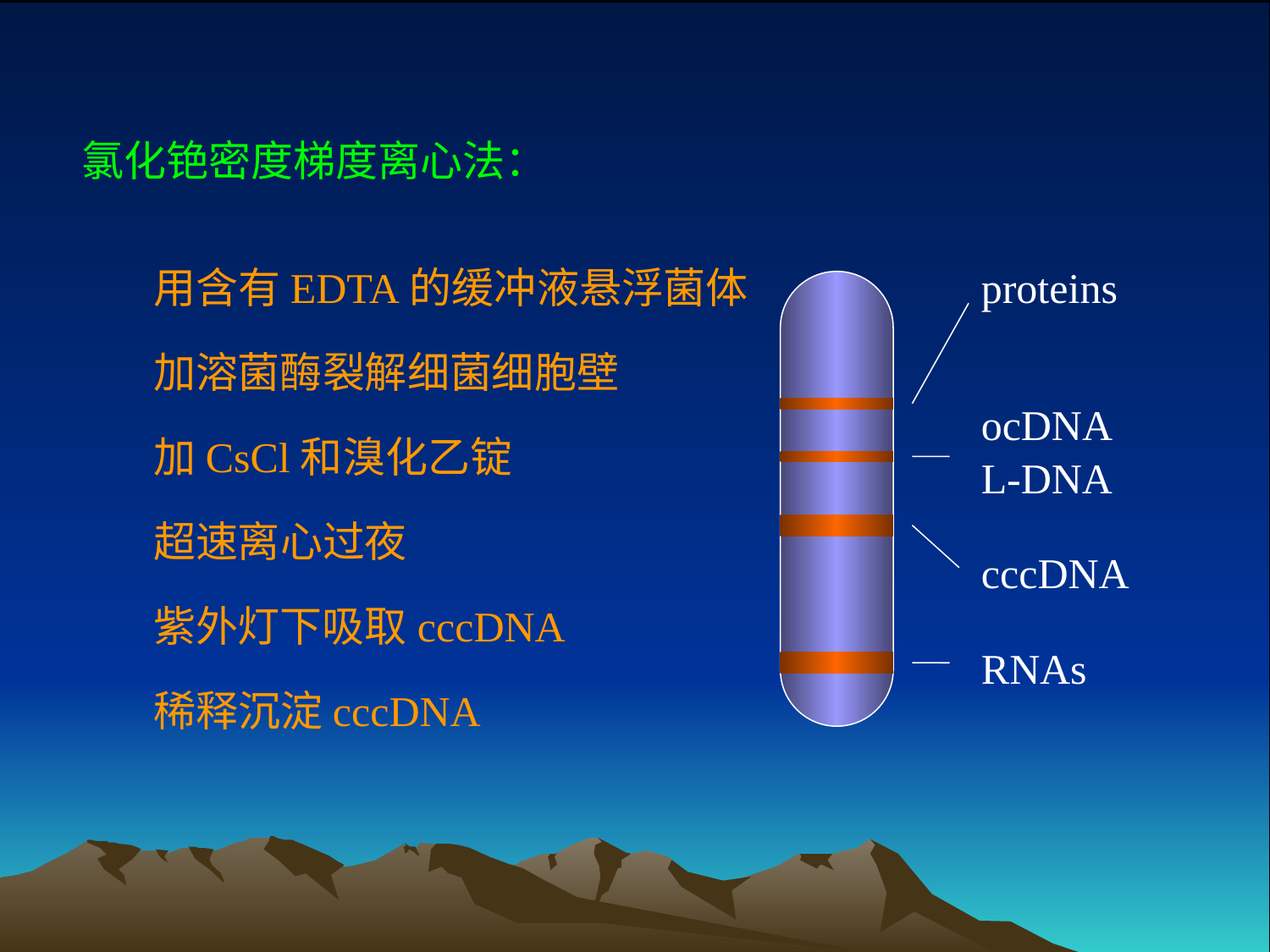

氯化铯密度梯度离心法：
用含有EDTA的缓冲液悬浮菌体
proteins

加溶菌酶裂解细菌细胞壁
ocDNA
加CsCl和溴化乙锭

L-DNA

超速离心过夜

cccDNA

紫外灯下吸取cccDNA
RNAs
稀释沉淀cccDNA